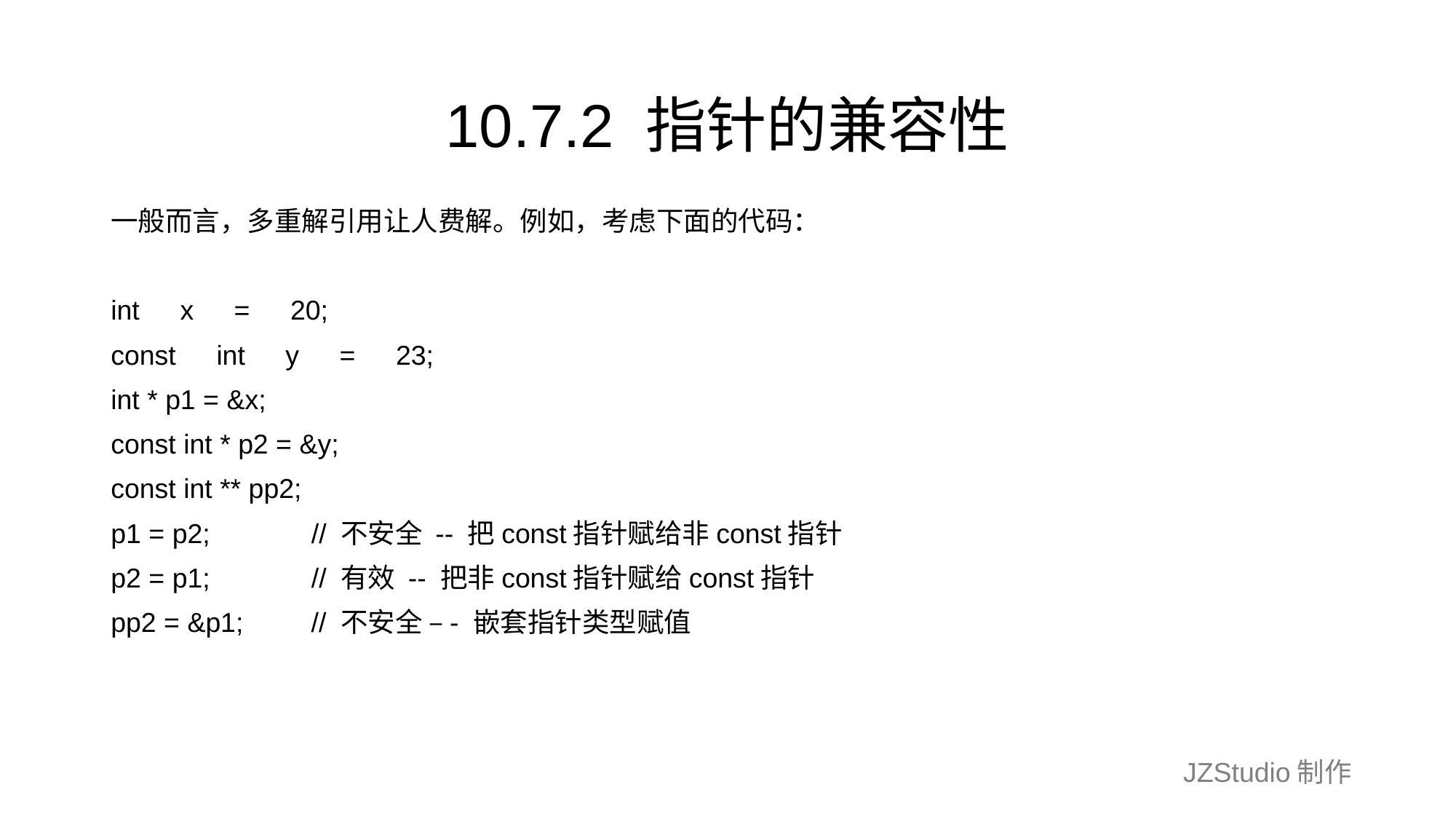

# 10.7.2 指针的兼容性
一般而言，多重解引用让人费解。例如，考虑下面的代码：

int　x　=　20;
const　int　y　=　23;
int * p1 = &x;
const int * p2 = &y;
const int ** pp2;
p1 = p2;　　　 // 不安全 -- 把const指针赋给非const指针
p2 = p1;　　　 // 有效 -- 把非const指针赋给const指针
pp2 = &p1;　　// 不安全 –- 嵌套指针类型赋值